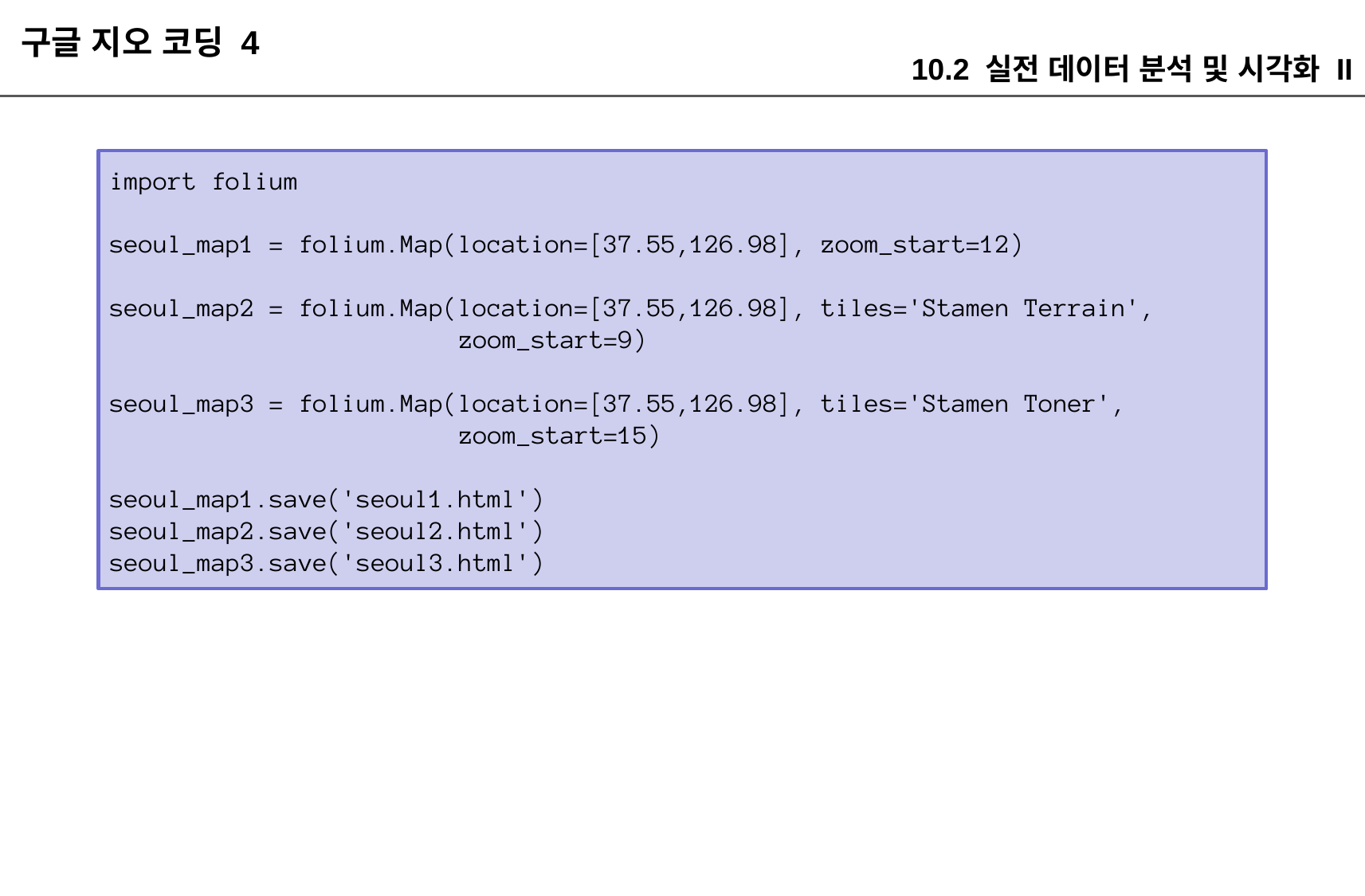

구글 지오 코딩 4
10.2 실전 데이터 분석 및 시각화 II
import folium

seoul_map1 = folium.Map(location=[37.55,126.98], zoom_start=12)

seoul_map2 = folium.Map(location=[37.55,126.98], tiles='Stamen Terrain',
                        zoom_start=9)

seoul_map3 = folium.Map(location=[37.55,126.98], tiles='Stamen Toner',
                        zoom_start=15)

seoul_map1.save('seoul1.html')
seoul_map2.save('seoul2.html')
seoul_map3.save('seoul3.html')